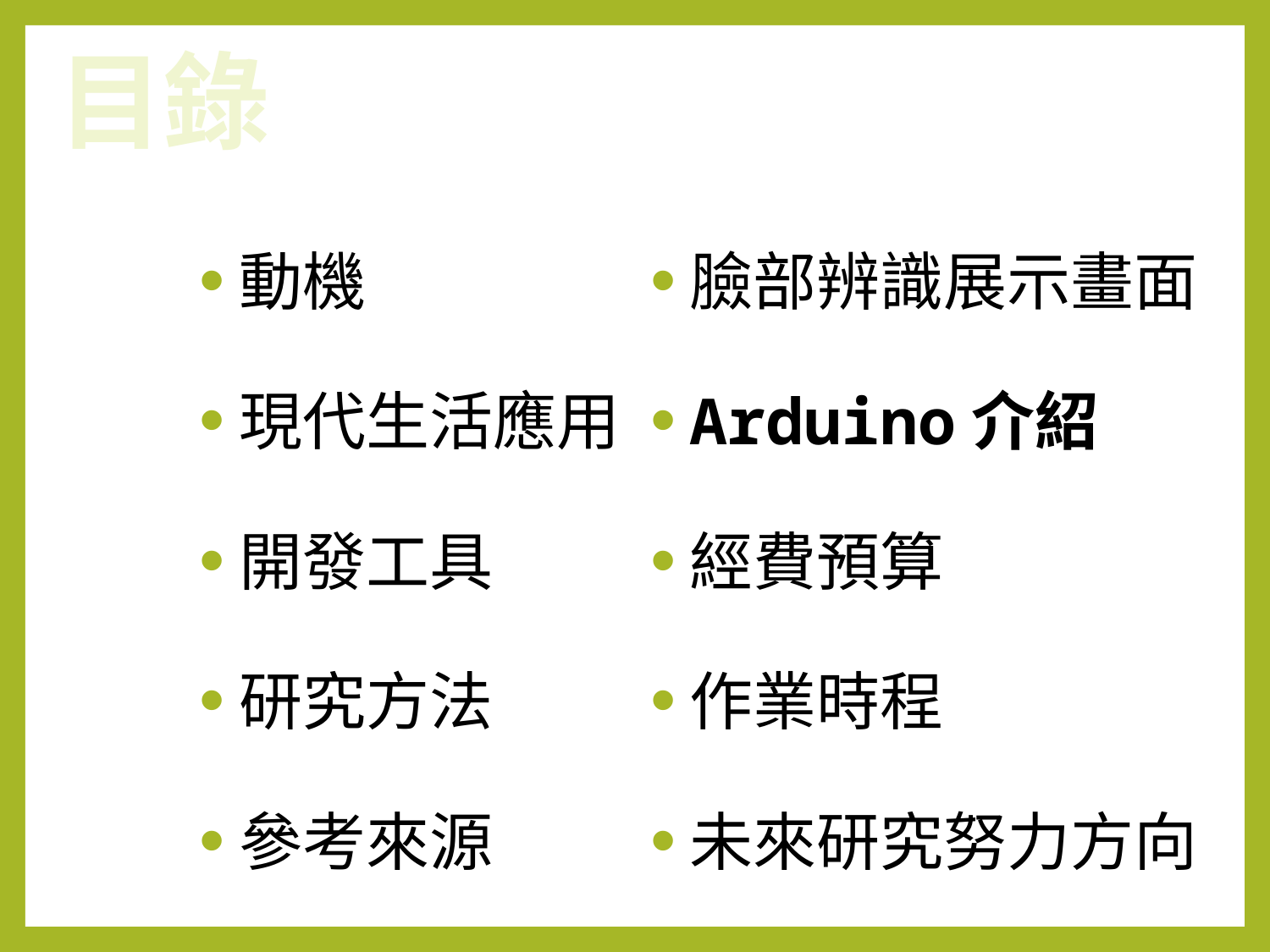

# 目錄
動機
現代生活應用
開發工具
研究方法
參考來源
臉部辨識展示畫面
Arduino介紹
經費預算
作業時程
未來研究努力方向